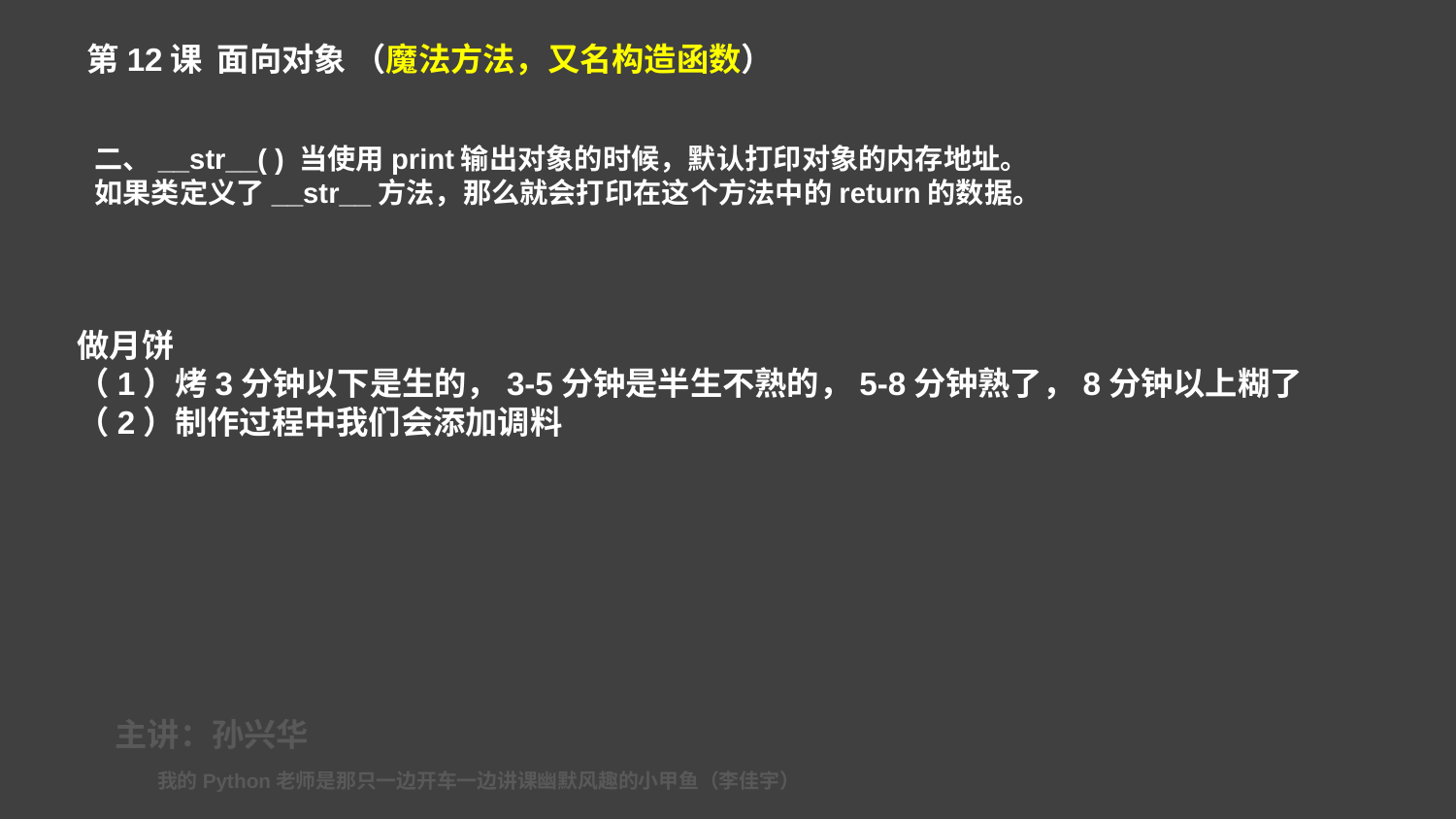

第12课  面向对象 （魔法方法，又名构造函数）
二、__str__( ) 当使用print输出对象的时候，默认打印对象的内存地址。
如果类定义了__str__方法，那么就会打印在这个方法中的return的数据。
做月饼
（1）烤3分钟以下是生的，3-5分钟是半生不熟的，5-8分钟熟了，8分钟以上糊了
（2）制作过程中我们会添加调料